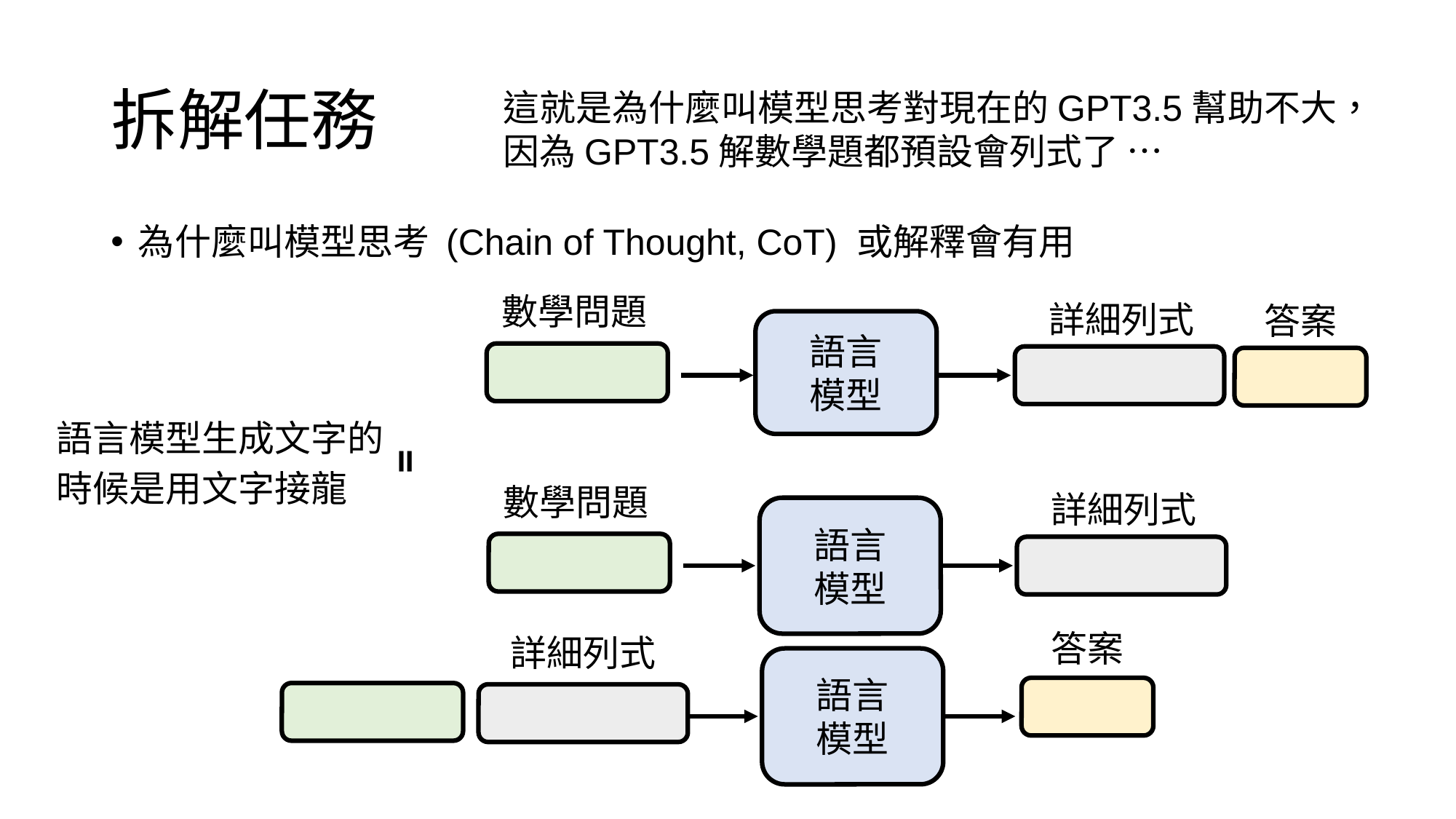

# 拆解任務
這就是為什麼叫模型思考對現在的GPT3.5幫助不大，因為GPT3.5解數學題都預設會列式了 …
為什麼叫模型思考 (Chain of Thought, CoT) 或解釋會有用
數學問題
詳細列式
答案
語言
模型

語言模型生成文字的時候是用文字接龍
=
數學問題
詳細列式
語言
模型

答案
詳細列式
語言
模型